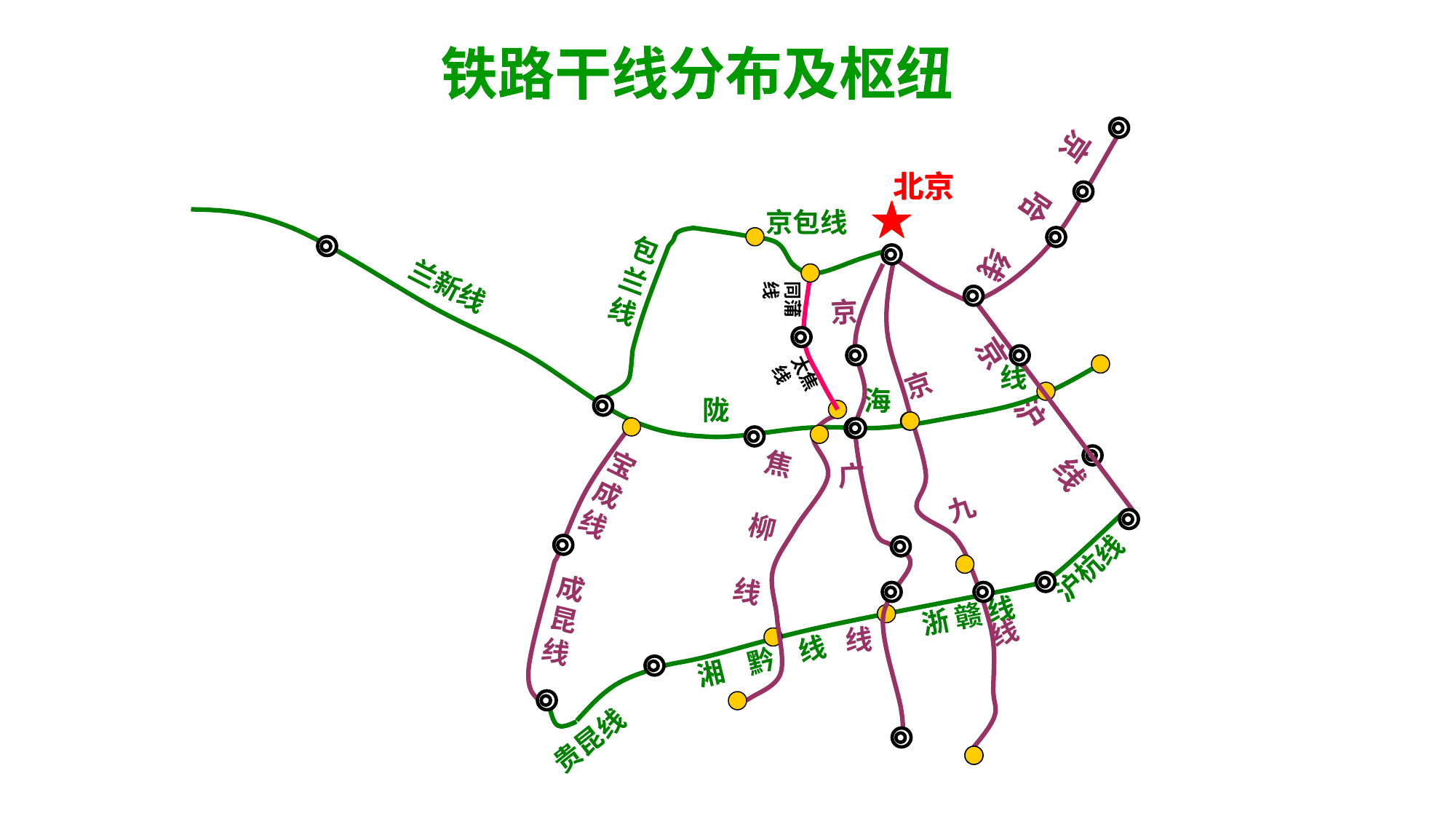

铁路干线分布及枢纽
京      哈      线
京

广

线

北京

北京
京包线
包
兰
线

同蒲线
太焦线
焦

柳

线
兰新线
线
海
陇
京      沪      线
京

九

线
宝
成
线
沪杭线
浙 赣 线
湘    黔    线
贵昆线
成
昆
线